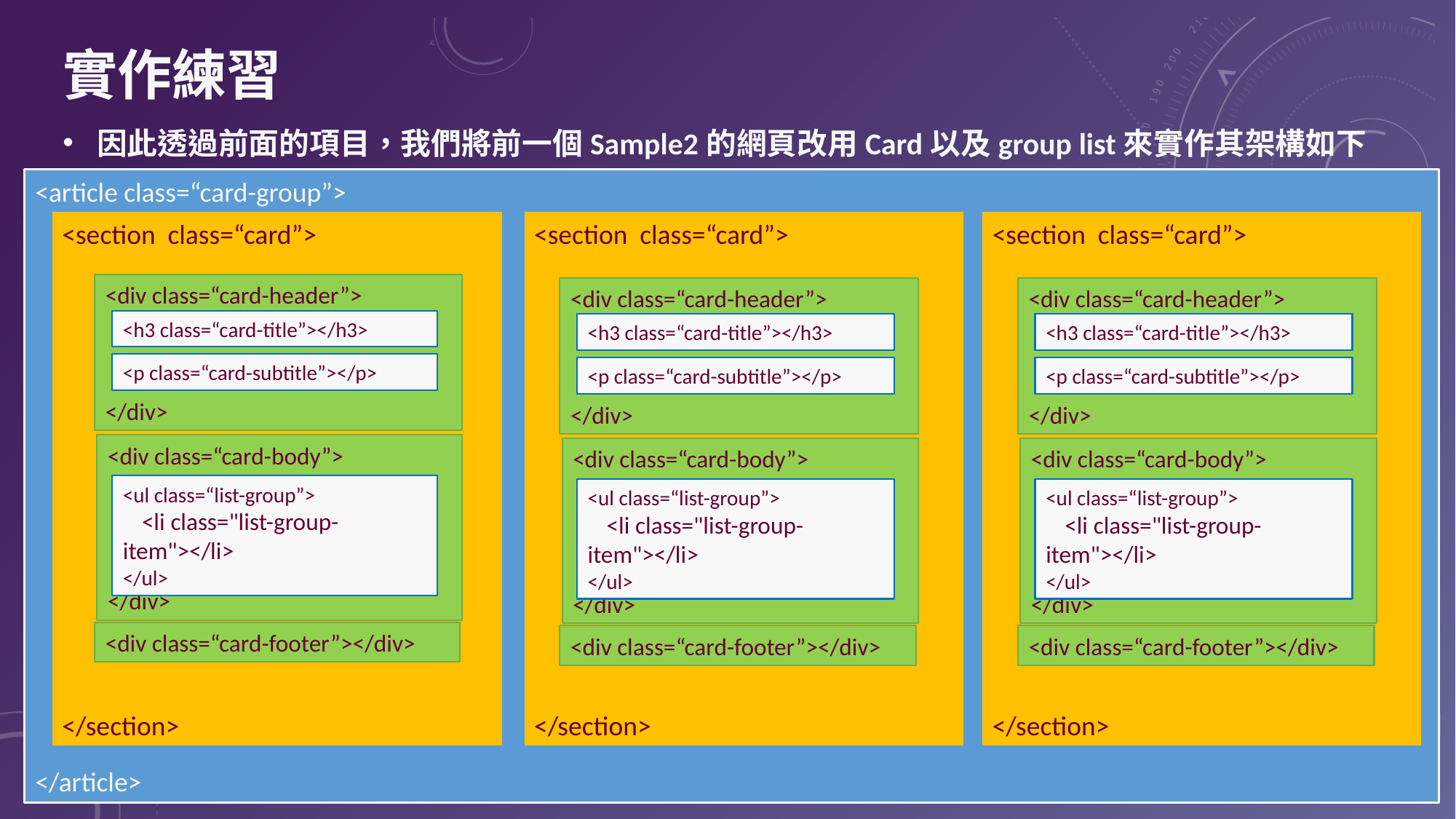

# 實作練習
因此透過前面的項目，我們將前一個Sample2的網頁改用Card以及group list來實作其架構如下
<article class=“card-group”>

</article>
<section  class=“card”>

</section>
<div class=“card-header”>

</div>
<h3 class=“card-title”></h3>
<p class=“card-subtitle”></p>
<div class=“card-body”>

</div>
<ul class=“list-group”>
    <li class="list-group-item"></li>
</ul>
<div class=“card-footer”></div>
<section  class=“card”>

</section>
<div class=“card-header”>

</div>
<h3 class=“card-title”></h3>
<p class=“card-subtitle”></p>
<div class=“card-body”>

</div>
<ul class=“list-group”>
    <li class="list-group-item"></li>
</ul>
<div class=“card-footer”></div>
<section  class=“card”>

</section>
<div class=“card-header”>

</div>
<h3 class=“card-title”></h3>
<p class=“card-subtitle”></p>
<div class=“card-body”>

</div>
<ul class=“list-group”>
    <li class="list-group-item"></li>
</ul>
<div class=“card-footer”></div>
41